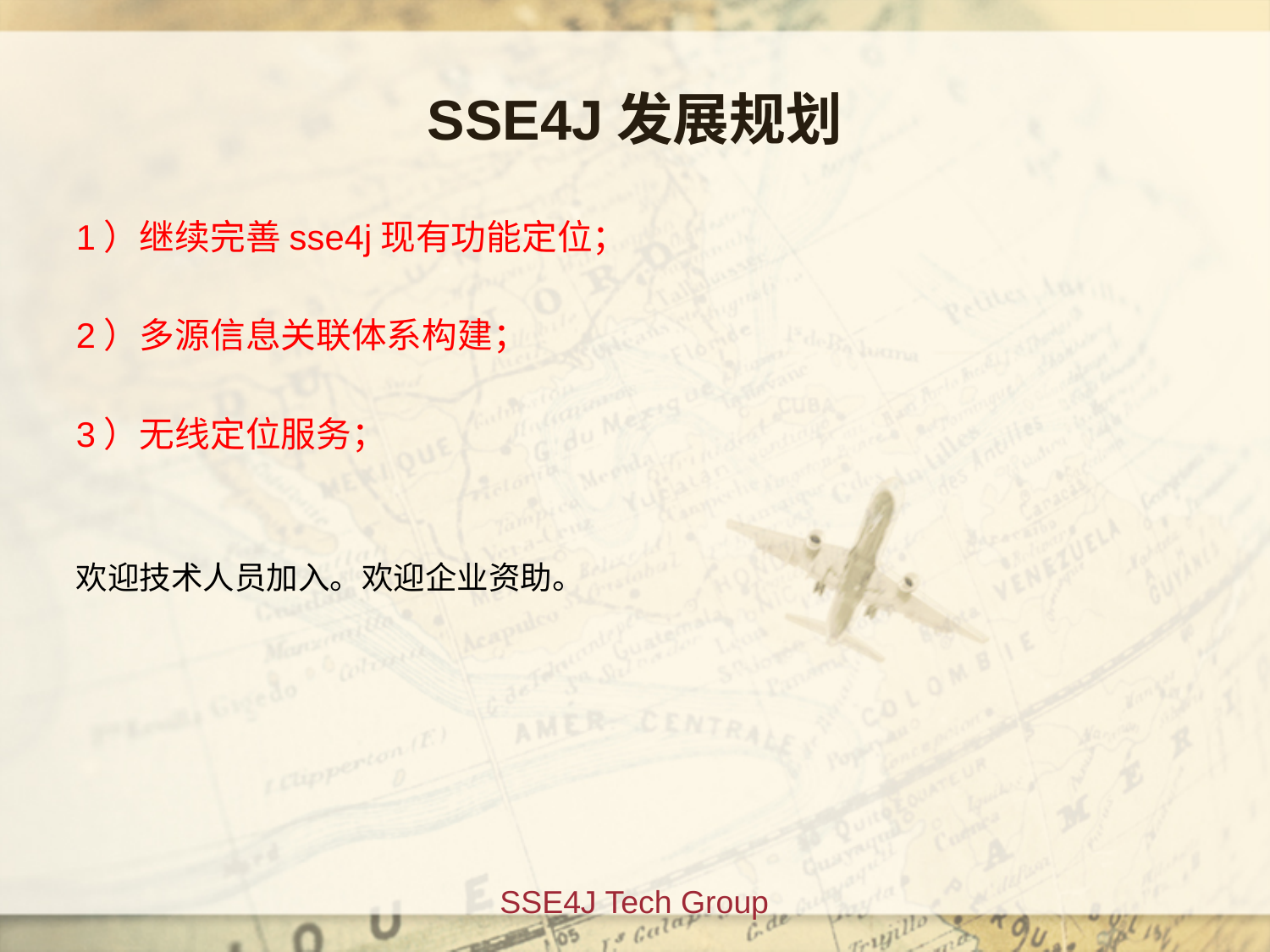

SSE4J发展规划
1）继续完善sse4j现有功能定位；

2）多源信息关联体系构建；

3）无线定位服务；

欢迎技术人员加入。欢迎企业资助。